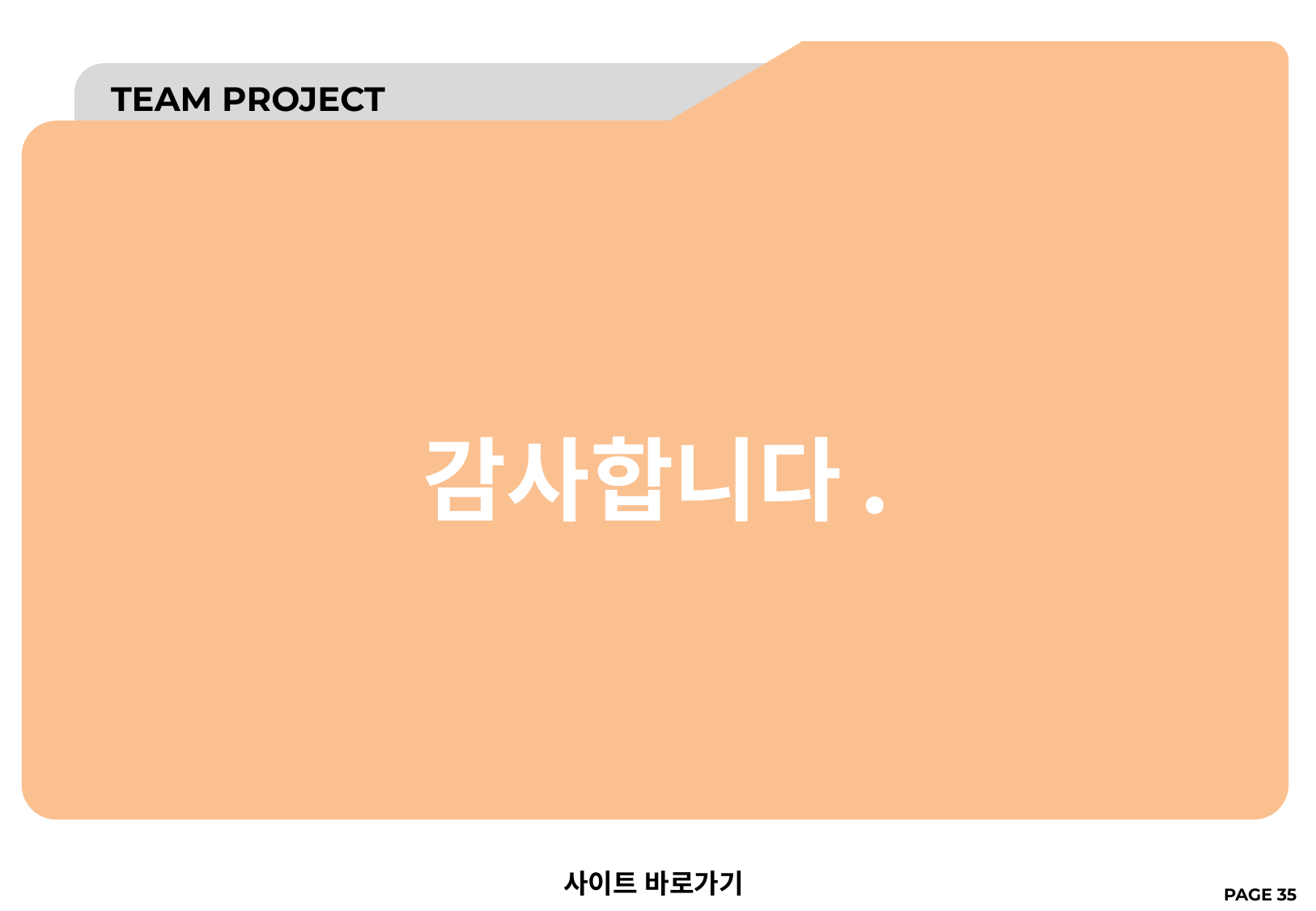

TEAM PROJECT

contents
감사합니다.

사이트 바로가기
PAGE 35